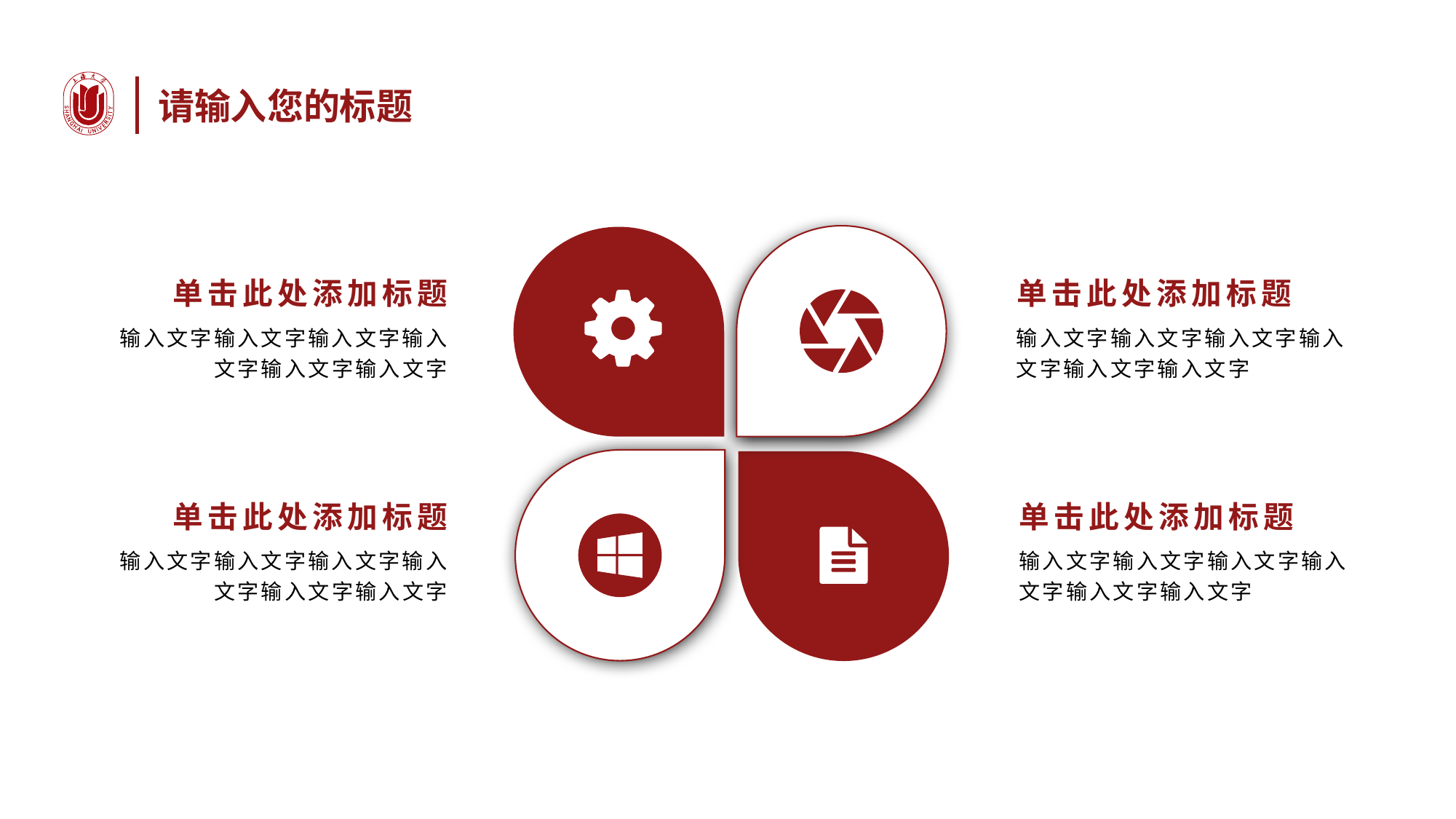

请输入您的标题

单击此处添加标题
单击此处添加标题

输入文字输入文字输入文字输入
文字输入文字输入文字
输入文字输入文字输入文字输入
文字输入文字输入文字

单击此处添加标题
单击此处添加标题

输入文字输入文字输入文字输入
文字输入文字输入文字

输入文字输入文字输入文字输入
文字输入文字输入文字